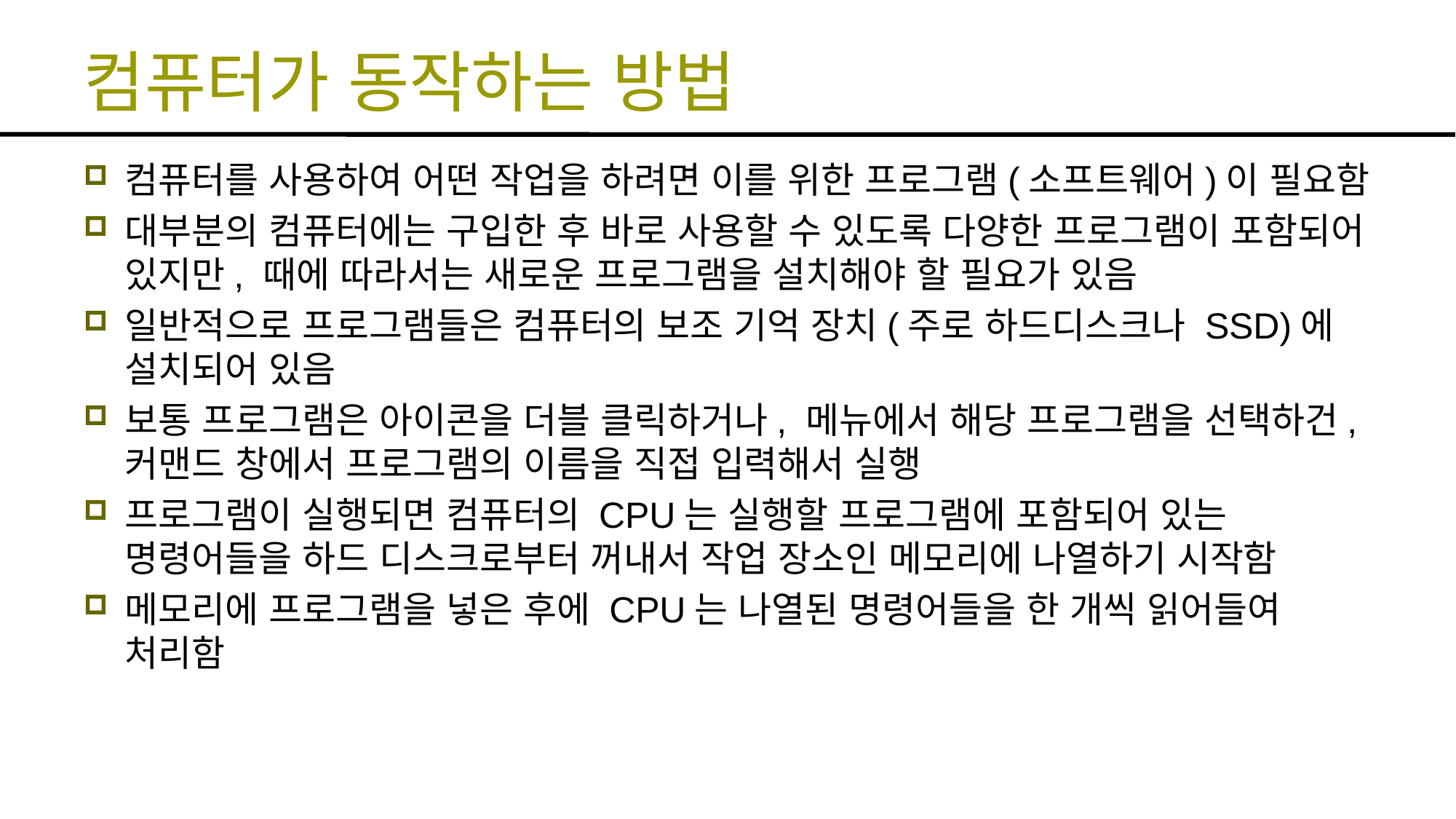

# 컴퓨터가 동작하는 방법
컴퓨터를 사용하여 어떤 작업을 하려면 이를 위한 프로그램(소프트웨어)이 필요함
대부분의 컴퓨터에는 구입한 후 바로 사용할 수 있도록 다양한 프로그램이 포함되어 있지만, 때에 따라서는 새로운 프로그램을 설치해야 할 필요가 있음
일반적으로 프로그램들은 컴퓨터의 보조 기억 장치(주로 하드디스크나 SSD)에 설치되어 있음
보통 프로그램은 아이콘을 더블 클릭하거나, 메뉴에서 해당 프로그램을 선택하건, 커맨드 창에서 프로그램의 이름을 직접 입력해서 실행
프로그램이 실행되면 컴퓨터의 CPU는 실행할 프로그램에 포함되어 있는 명령어들을 하드 디스크로부터 꺼내서 작업 장소인 메모리에 나열하기 시작함
메모리에 프로그램을 넣은 후에 CPU는 나열된 명령어들을 한 개씩 읽어들여 처리함